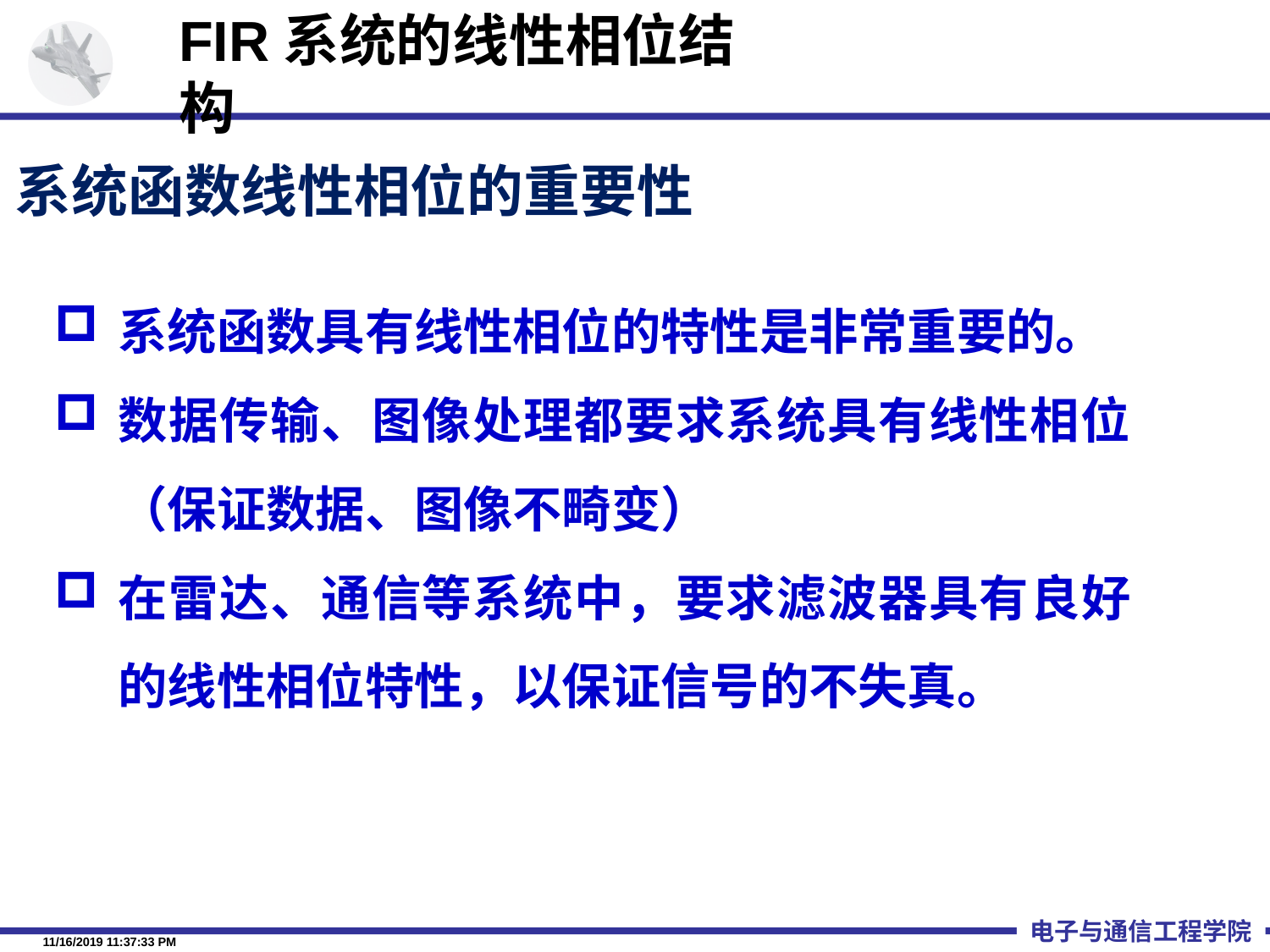

FIR系统的线性相位结构
系统函数线性相位的重要性
系统函数具有线性相位的特性是非常重要的。
数据传输、图像处理都要求系统具有线性相位（保证数据、图像不畸变）
在雷达、通信等系统中，要求滤波器具有良好的线性相位特性，以保证信号的不失真。